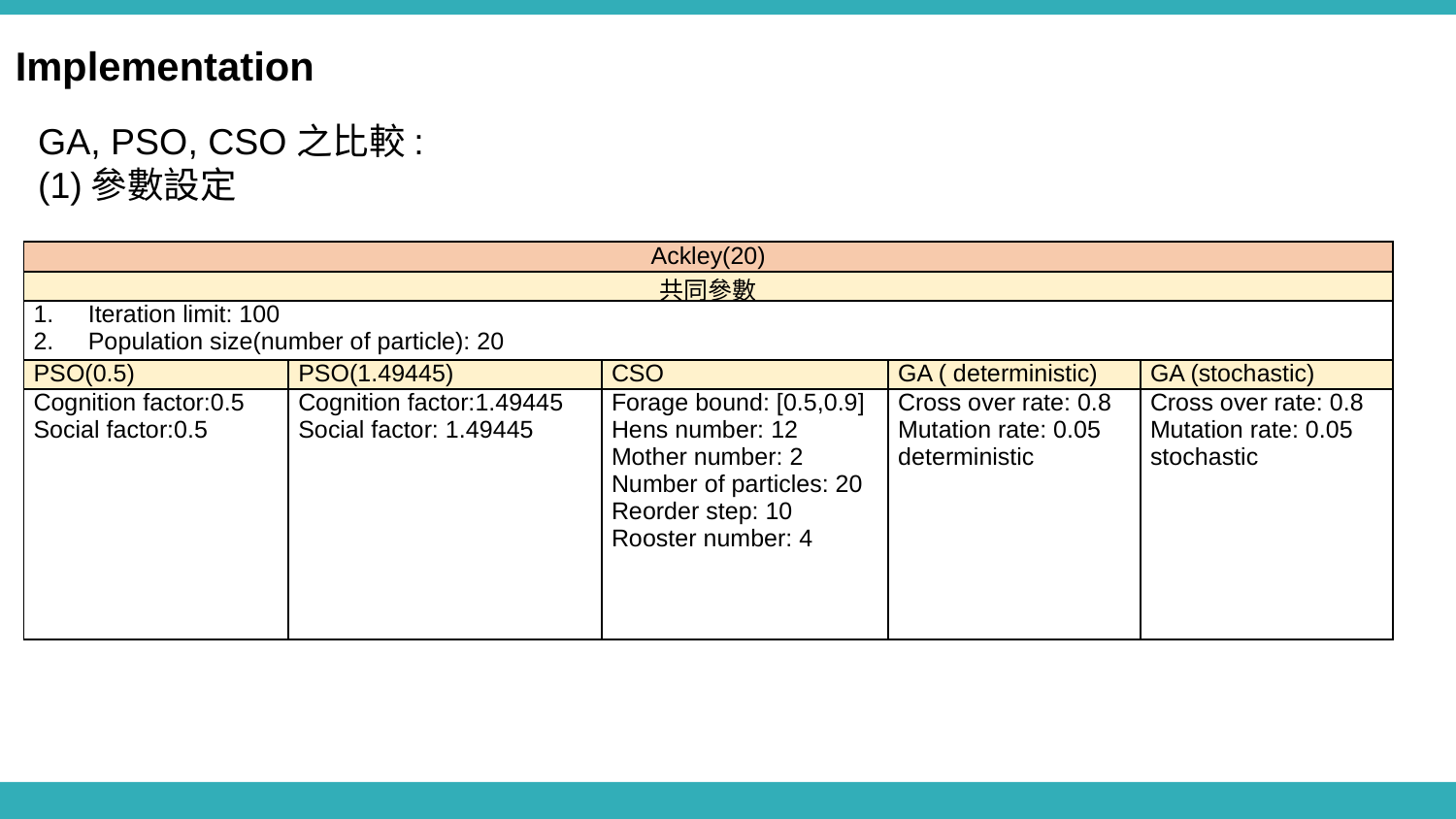

Implementation

GA, PSO, CSO之比較:
(1)參數設定

| Ackley(20) |  |  |  |  |
| --- | --- | --- | --- | --- |
| 共同參數 |  |  |  |  |
| Iteration limit: 100 Population size(number of particle): 20 |  |  |  |  |
| PSO(0.5) | PSO(1.49445) | CSO | GA ( deterministic) | GA (stochastic) |
| Cognition factor:0.5 Social factor:0.5 | Cognition factor:1.49445 Social factor: 1.49445 | Forage bound: [0.5,0.9] Hens number: 12 Mother number: 2 Number of particles: 20 Reorder step: 10 Rooster number: 4 | Cross over rate: 0.8 Mutation rate: 0.05 deterministic | Cross over rate: 0.8 Mutation rate: 0.05 stochastic |